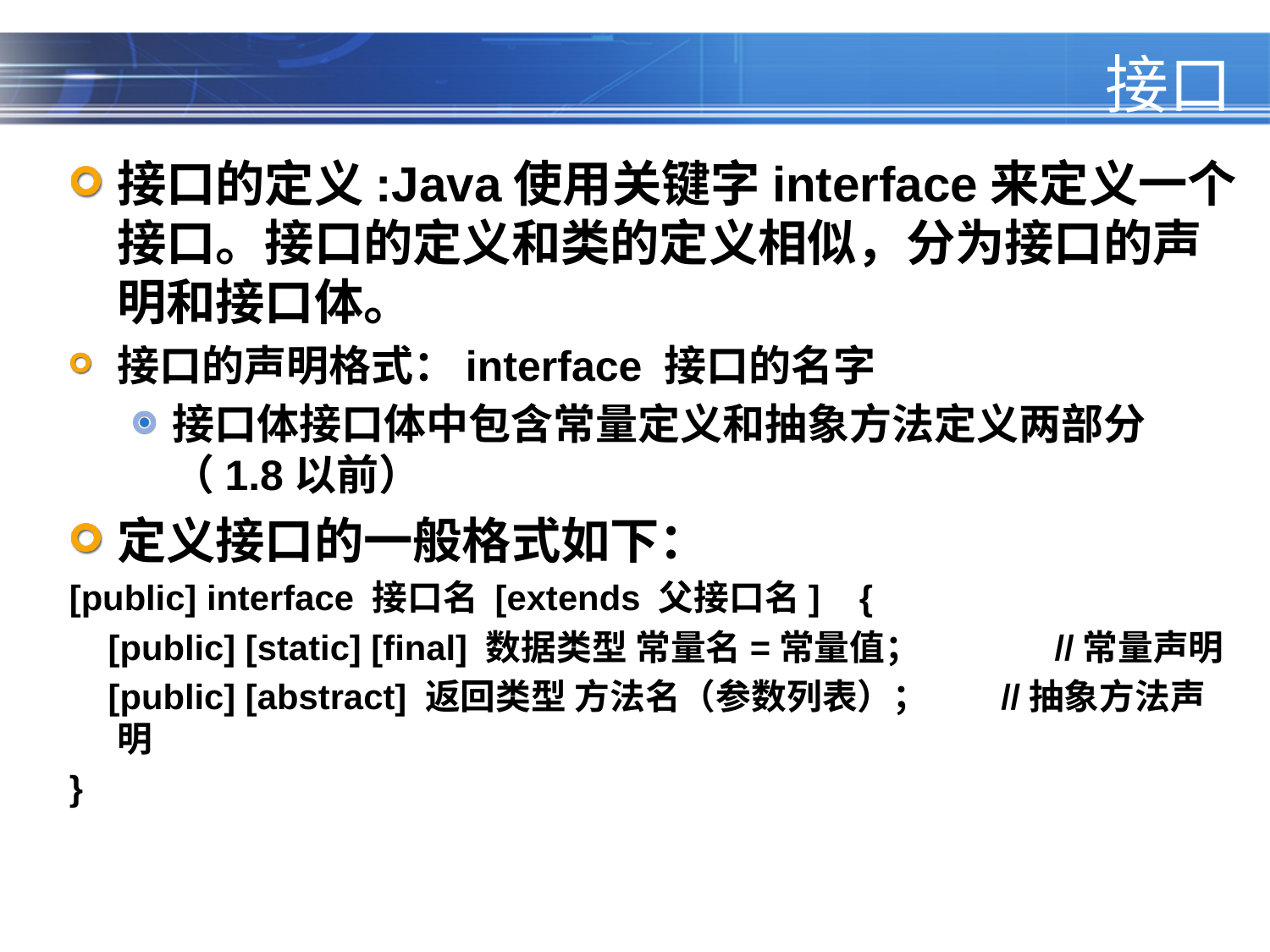

# 接口
接口的定义:Java使用关键字interface来定义一个接口。接口的定义和类的定义相似，分为接口的声明和接口体。
接口的声明格式：interface 接口的名字
接口体接口体中包含常量定义和抽象方法定义两部分（1.8以前）
定义接口的一般格式如下：
[public] interface 接口名 [extends 父接口名]    {
    [public] [static] [final] 数据类型 常量名=常量值；    	     //常量声明
    [public] [abstract] 返回类型 方法名（参数列表）；        //抽象方法声明
}